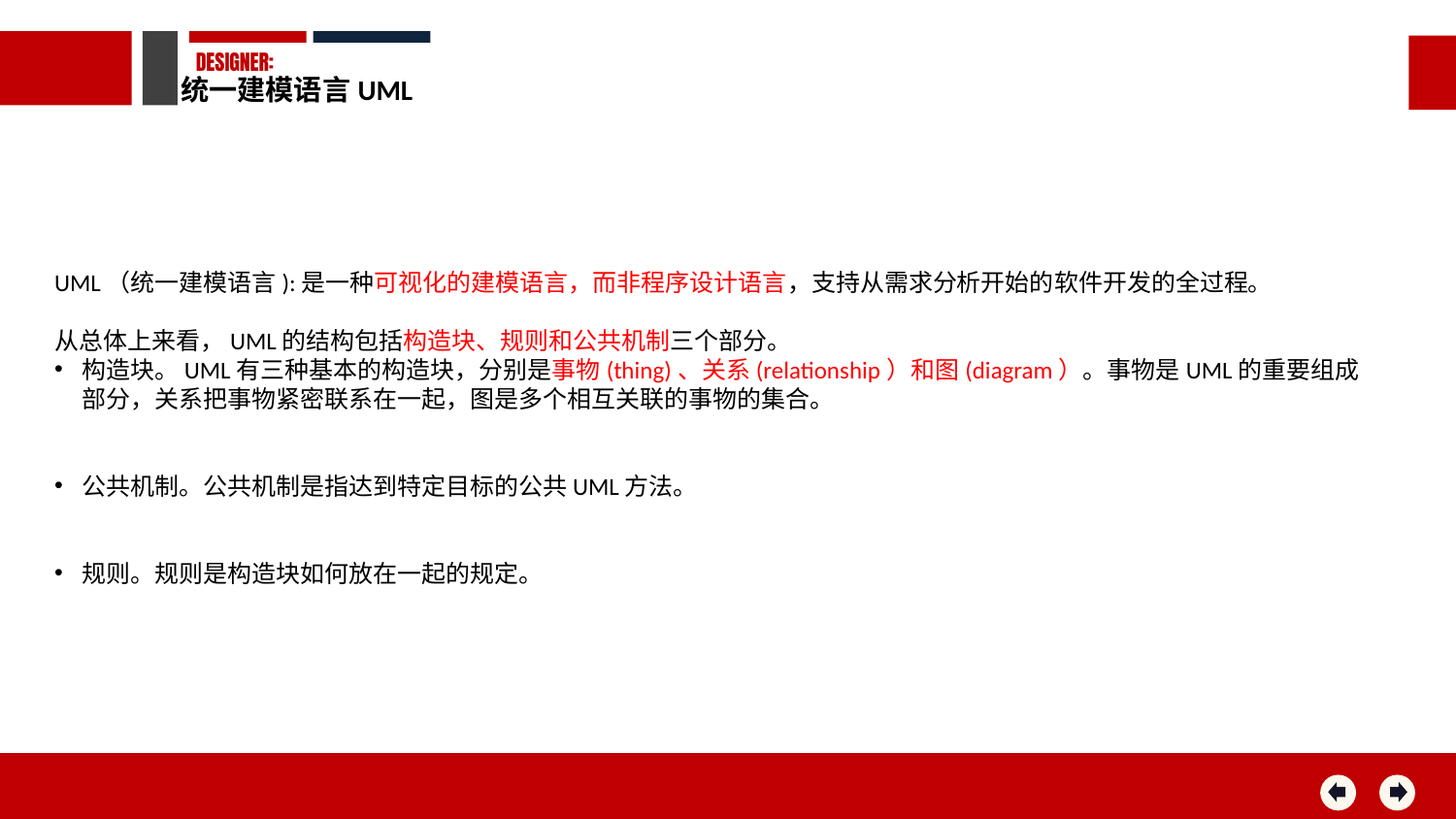

DESIGNER:
统一建模语言UML
UML（统一建模语言):是一种可视化的建模语言，而非程序设计语言，支持从需求分析开始的软件开发的全过程。

从总体上来看，UML的结构包括构造块、规则和公共机制三个部分。
构造块。UML有三种基本的构造块，分别是事物(thing)、关系(relationship）和图(diagram）。事物是UML的重要组成部分，关系把事物紧密联系在一起，图是多个相互关联的事物的集合。

公共机制。公共机制是指达到特定目标的公共UML方法。

规则。规则是构造块如何放在一起的规定。